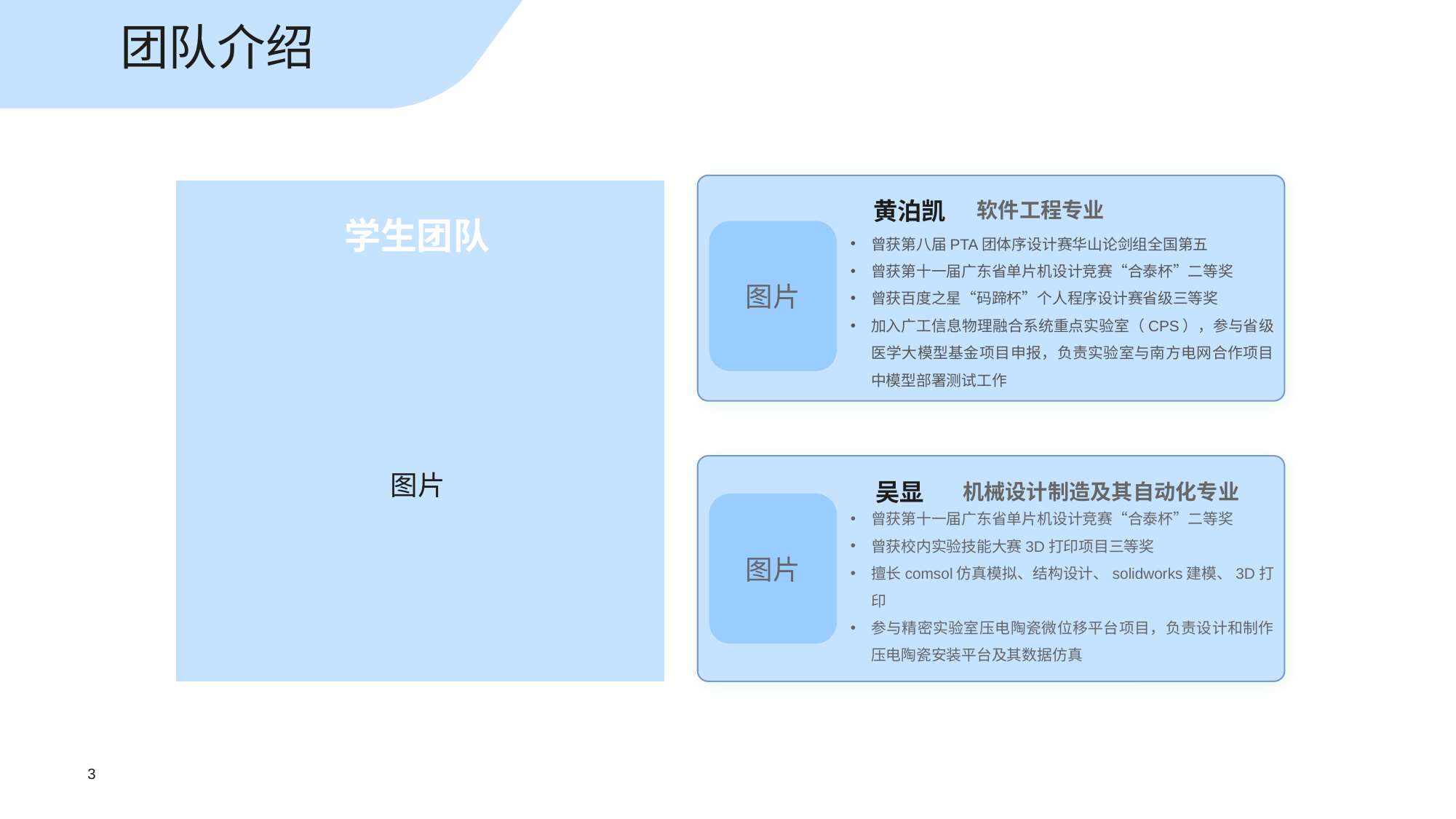

团队介绍

学生团队
软件工程专业
黄泊凯

图片
曾获第八届PTA团体序设计赛华山论剑组全国第五
曾获第十一届广东省单片机设计竞赛“合泰杯”二等奖
曾获百度之星“码蹄杯”个人程序设计赛省级三等奖
加入广工信息物理融合系统重点实验室（CPS），参与省级医学大模型基金项目申报，负责实验室与南方电网合作项目中模型部署测试工作

图片

机械设计制造及其自动化专业
吴显
图片
曾获第十一届广东省单片机设计竞赛“合泰杯”二等奖
曾获校内实验技能大赛3D打印项目三等奖
擅长comsol仿真模拟、结构设计、solidworks建模、3D打印
参与精密实验室压电陶瓷微位移平台项目，负责设计和制作压电陶瓷安装平台及其数据仿真